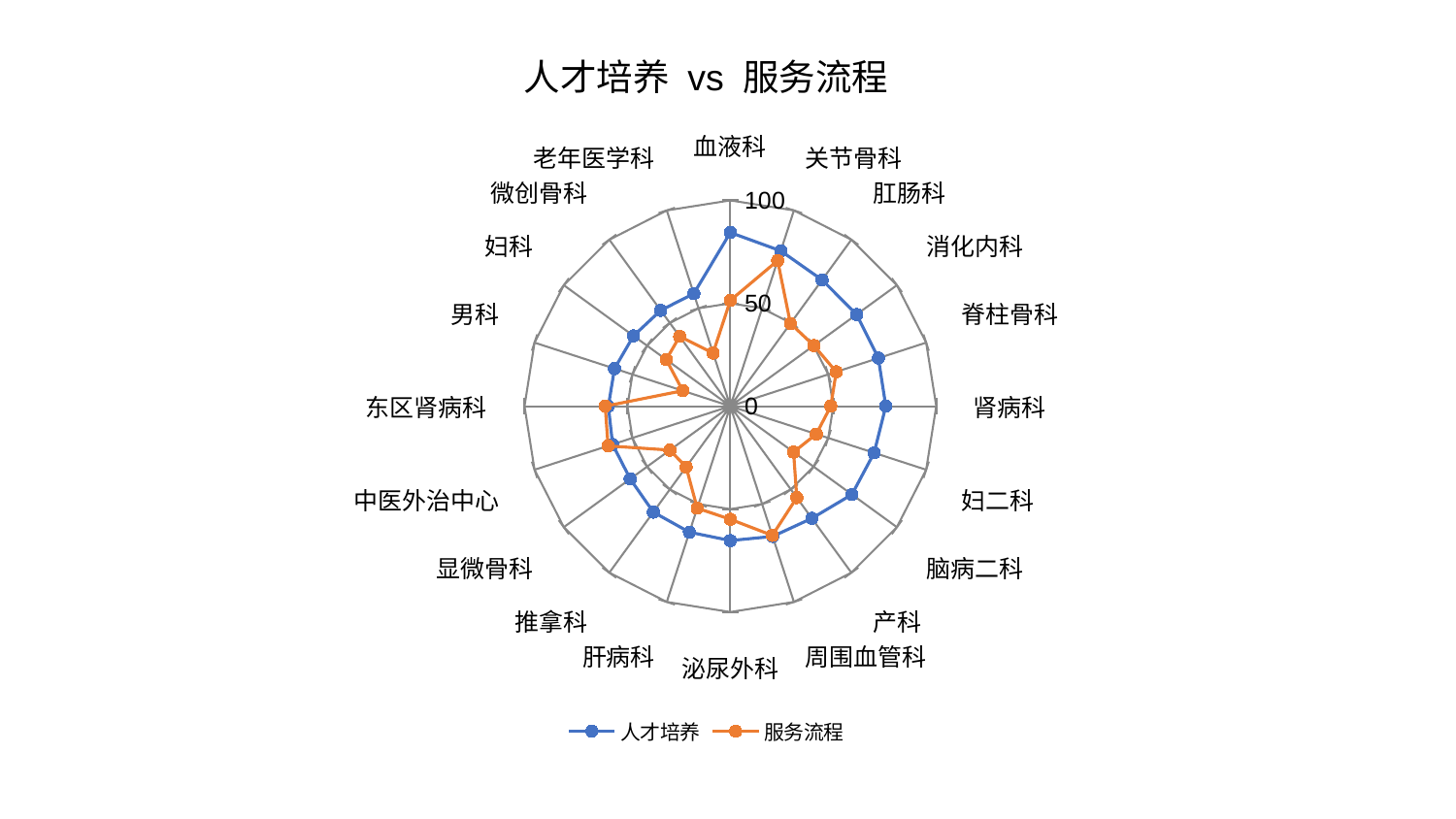

### Chart: 人才培养 vs 服务流程

| Category | 人才培养 | 服务流程 |
|---|---|---|
| 血液科 | 84.37218218112245 | 51.393148096951215 |
| 关节骨科 | 79.34434141451804 | 74.36460579821954 |
| 肛肠科 | 75.83685414687592 | 49.66738336935128 |
| 消化内科 | 75.8283273258149 | 50.152404867706096 |
| 脊柱骨科 | 75.6007883653566 | 54.07373015200177 |
| 肾病科 | 75.50771437373781 | 48.781296375298176 |
| 妇二科 | 73.432106539045 | 43.89838559208065 |
| 脑病二科 | 73.00667005358784 | 37.98282200150863 |
| 产科 | 67.36976872866934 | 54.92996481344714 |
| 周围血管科 | 66.54192121287763 | 66.01436668183749 |
| 泌尿外科 | 65.29946907657724 | 54.98115072430567 |
| 肝病科 | 64.37488780134093 | 52.118013177190576 |
| 推拿科 | 63.654285720355354 | 36.553405485570025 |
| 显微骨科 | 60.146203379238976 | 36.31366464875168 |
| 中医外治中心 | 60.137255062551105 | 62.44784996293849 |
| 东区肾病科 | 59.26843856128114 | 60.79506197970497 |
| 男科 | 59.169167624336474 | 24.30684231662595 |
| 妇科 | 58.13871275783331 | 38.51721493932138 |
| 微创骨科 | 57.55171141744241 | 41.90539612993173 |
| 老年医学科 | 57.48499673050418 | 27.151924874990314 |
91